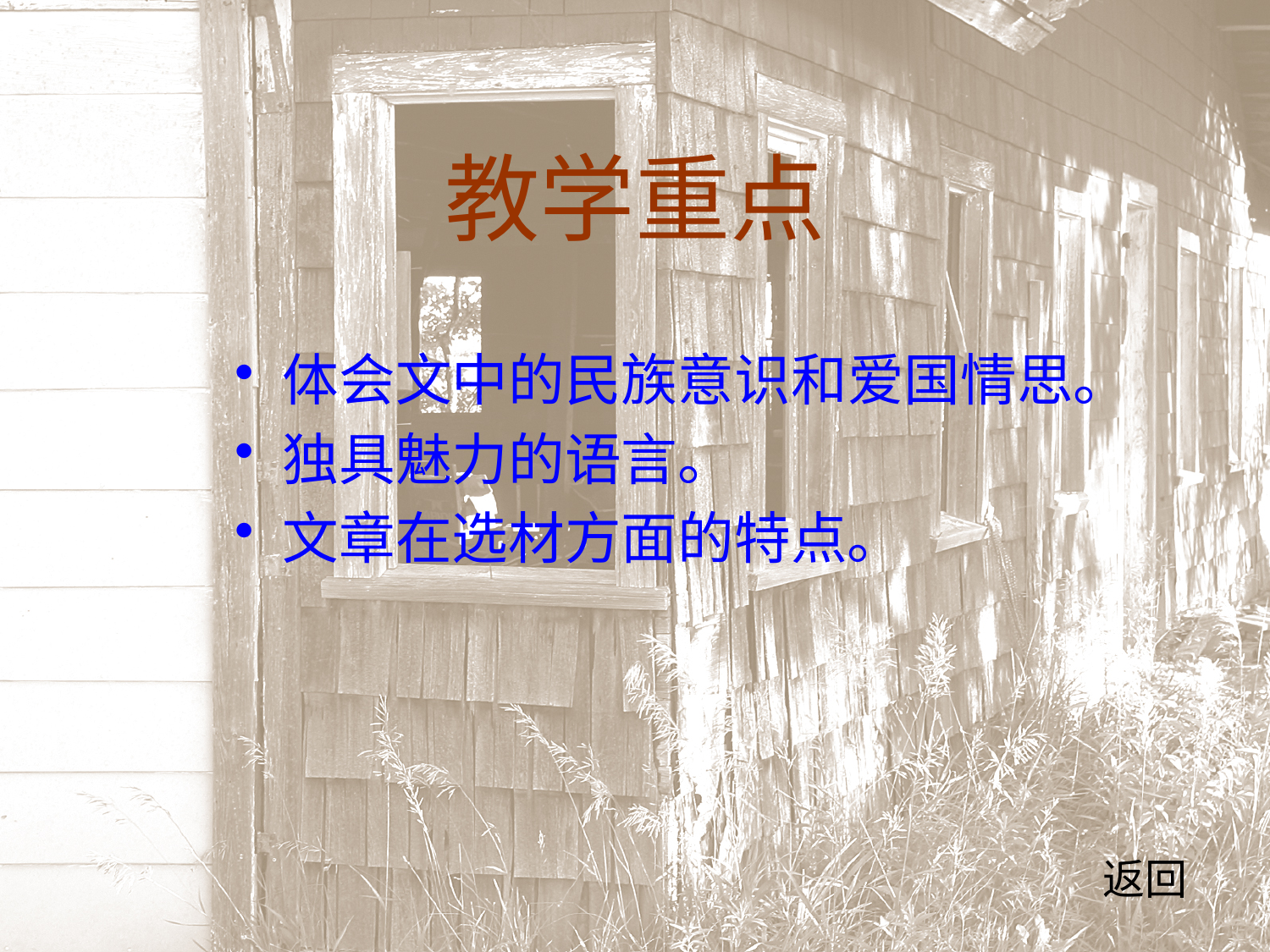

# 教学重点
体会文中的民族意识和爱国情思。
独具魅力的语言。
文章在选材方面的特点。
返回